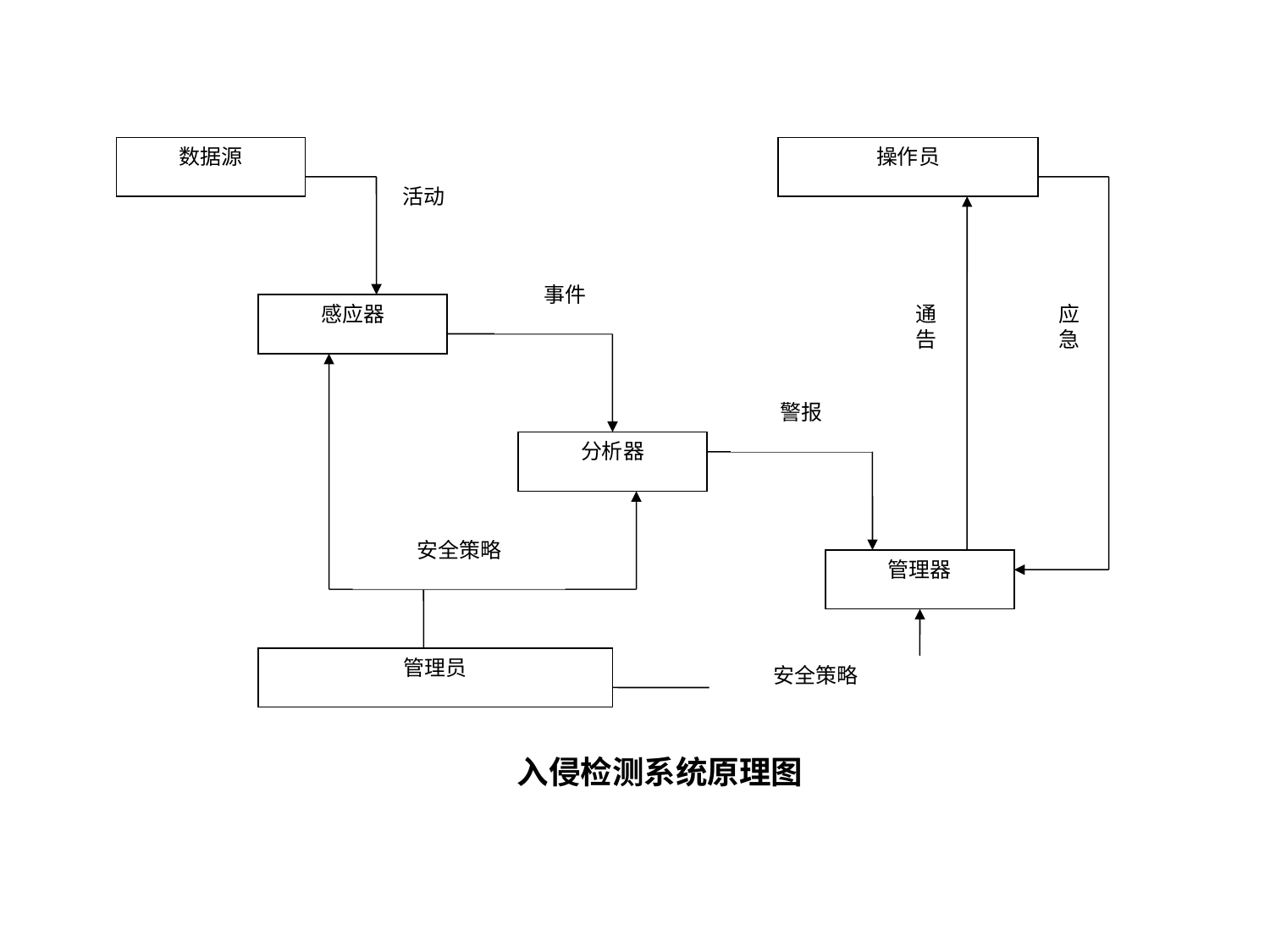

数据源
操作员

活动

事件
感应器
通
告
应急

警报
分析器

安全策略
管理器

管理员
安全策略

入侵检测系统原理图